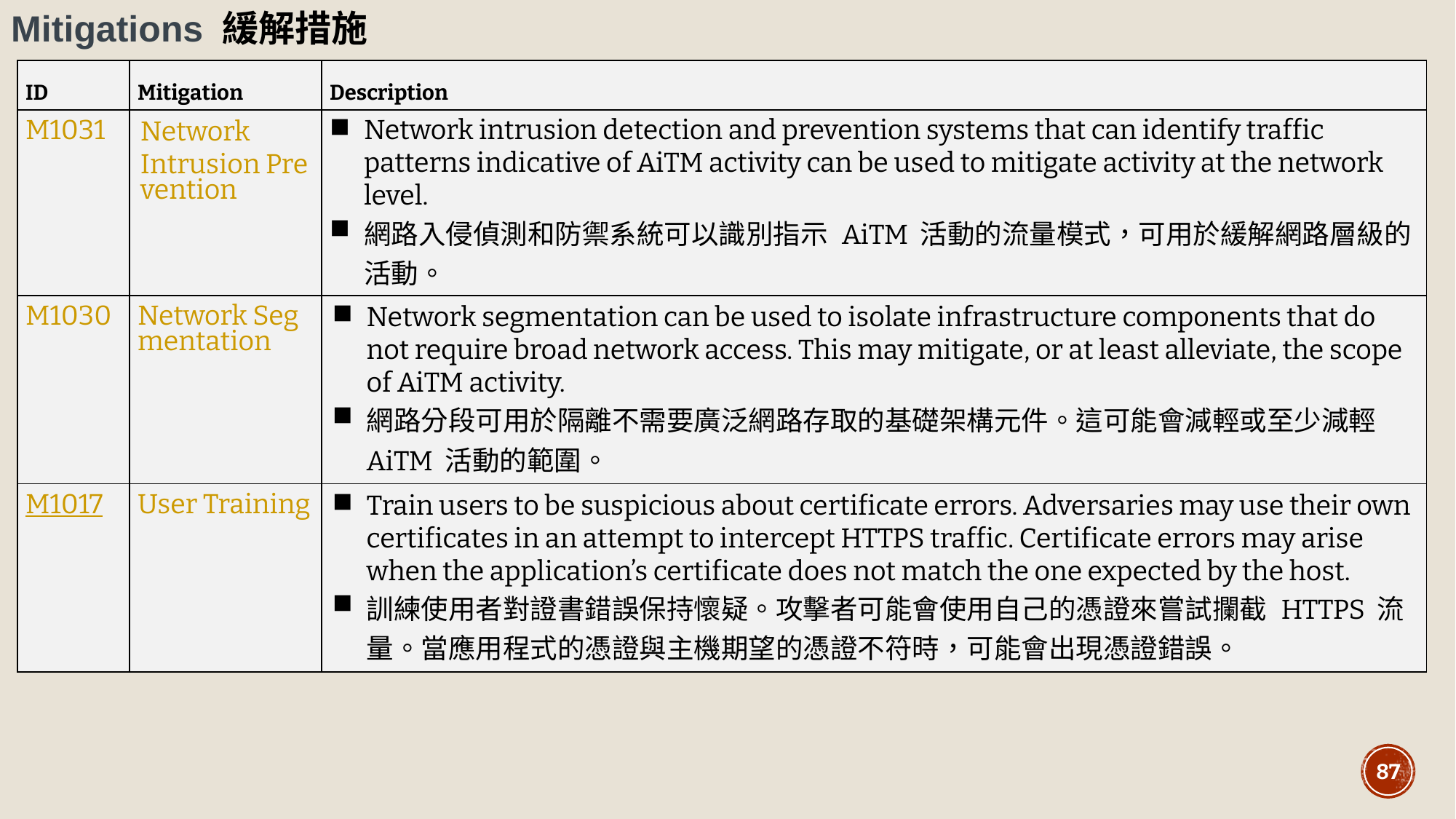

Mitigations 緩解措施
| ID | Mitigation | Description |
| --- | --- | --- |
| M1031 | Network Intrusion Prevention | Network intrusion detection and prevention systems that can identify traffic patterns indicative of AiTM activity can be used to mitigate activity at the network level. 網路入侵偵測和防禦系統可以識別指示 AiTM 活動的流量模式，可用於緩解網路層級的活動。 |
| M1030 | Network Segmentation | Network segmentation can be used to isolate infrastructure components that do not require broad network access. This may mitigate, or at least alleviate, the scope of AiTM activity. 網路分段可用於隔離不需要廣泛網路存取的基礎架構元件。這可能會減輕或至少減輕 AiTM 活動的範圍。 |
| M1017 | User Training | Train users to be suspicious about certificate errors. Adversaries may use their own certificates in an attempt to intercept HTTPS traffic. Certificate errors may arise when the application’s certificate does not match the one expected by the host. 訓練使用者對證書錯誤保持懷疑。攻擊者可能會使用自己的憑證來嘗試攔截 HTTPS 流量。當應用程式的憑證與主機期望的憑證不符時，可能會出現憑證錯誤。 |
87